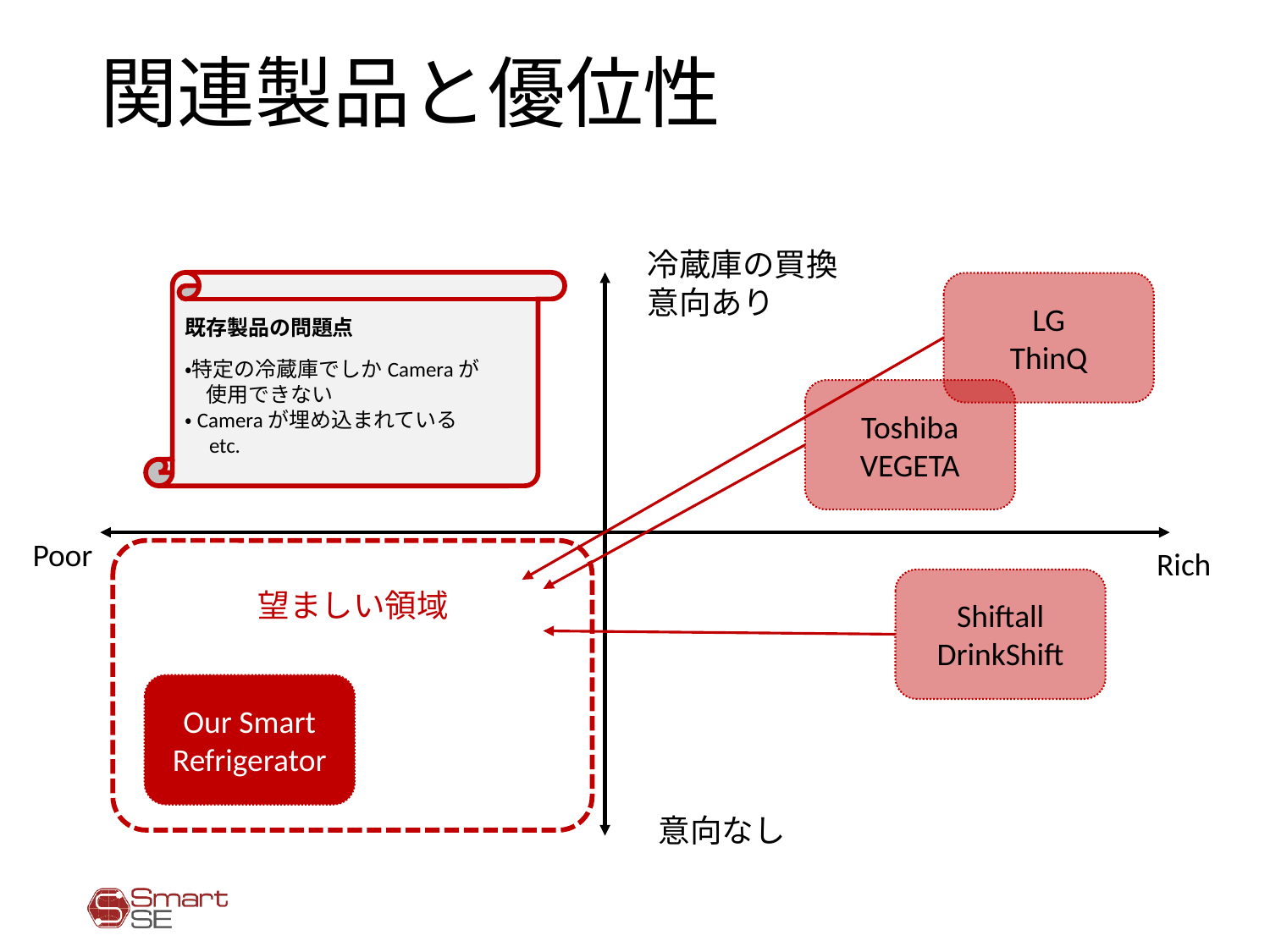

# 関連製品と優位性
冷蔵庫の買換意向あり
既存製品の問題点

・特定の冷蔵庫でしかCameraが
　使用できない
・Cameraが埋め込まれている
     etc.
LG
ThinQ
Toshiba
VEGETA
Poor
Rich

Shiftall
DrinkShift
望ましい領域
Our Smart Refrigerator
意向なし